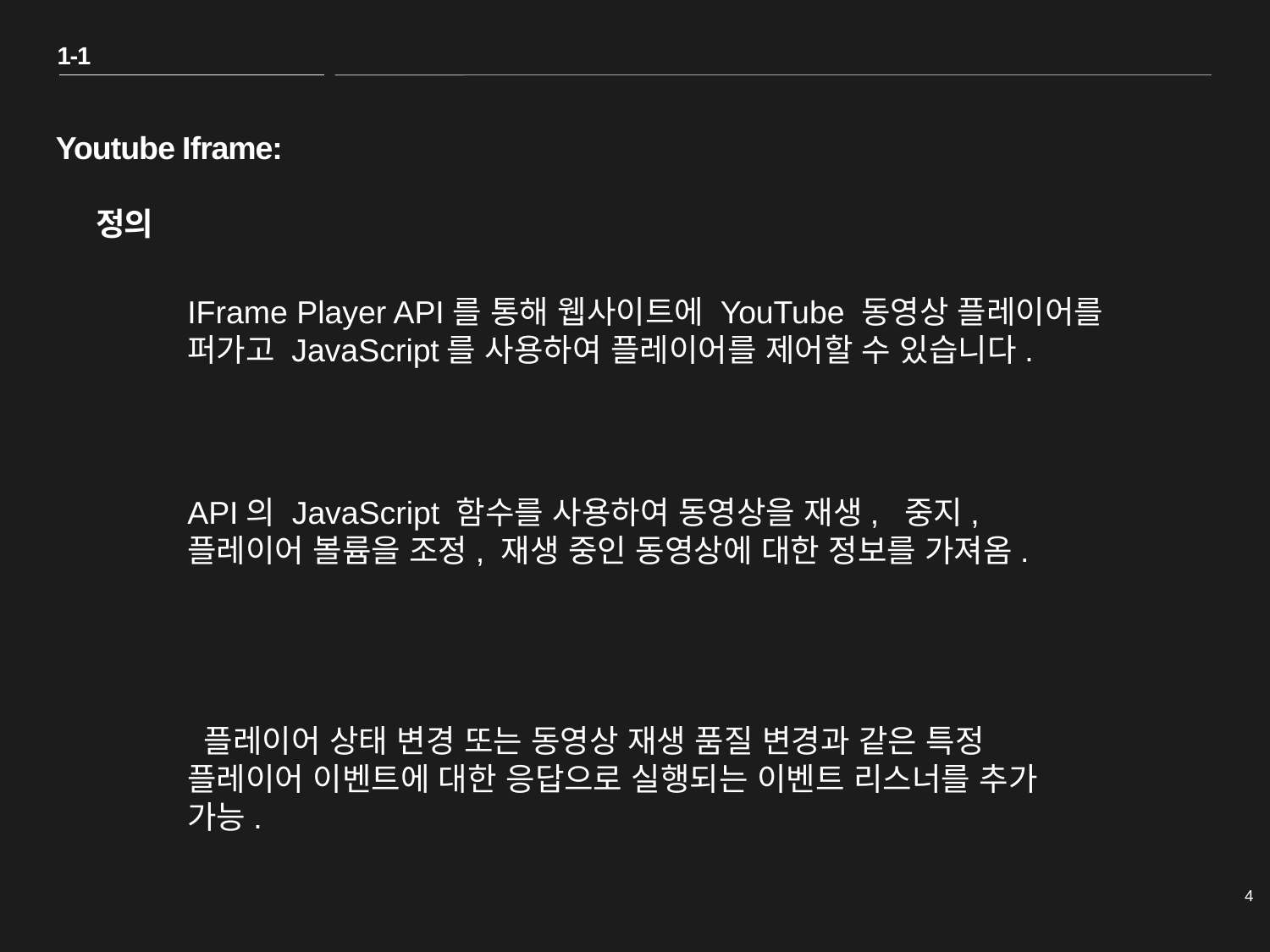

1-1
# Youtube Iframe: 정의
IFrame Player API를 통해 웹사이트에 YouTube 동영상 플레이어를 퍼가고 JavaScript를 사용하여 플레이어를 제어할 수 있습니다.
API의 JavaScript 함수를 사용하여 동영상을 재생,  중지, 플레이어 볼륨을 조정, 재생 중인 동영상에 대한 정보를 가져옴.

 플레이어 상태 변경 또는 동영상 재생 품질 변경과 같은 특정 플레이어 이벤트에 대한 응답으로 실행되는 이벤트 리스너를 추가 가능.
4